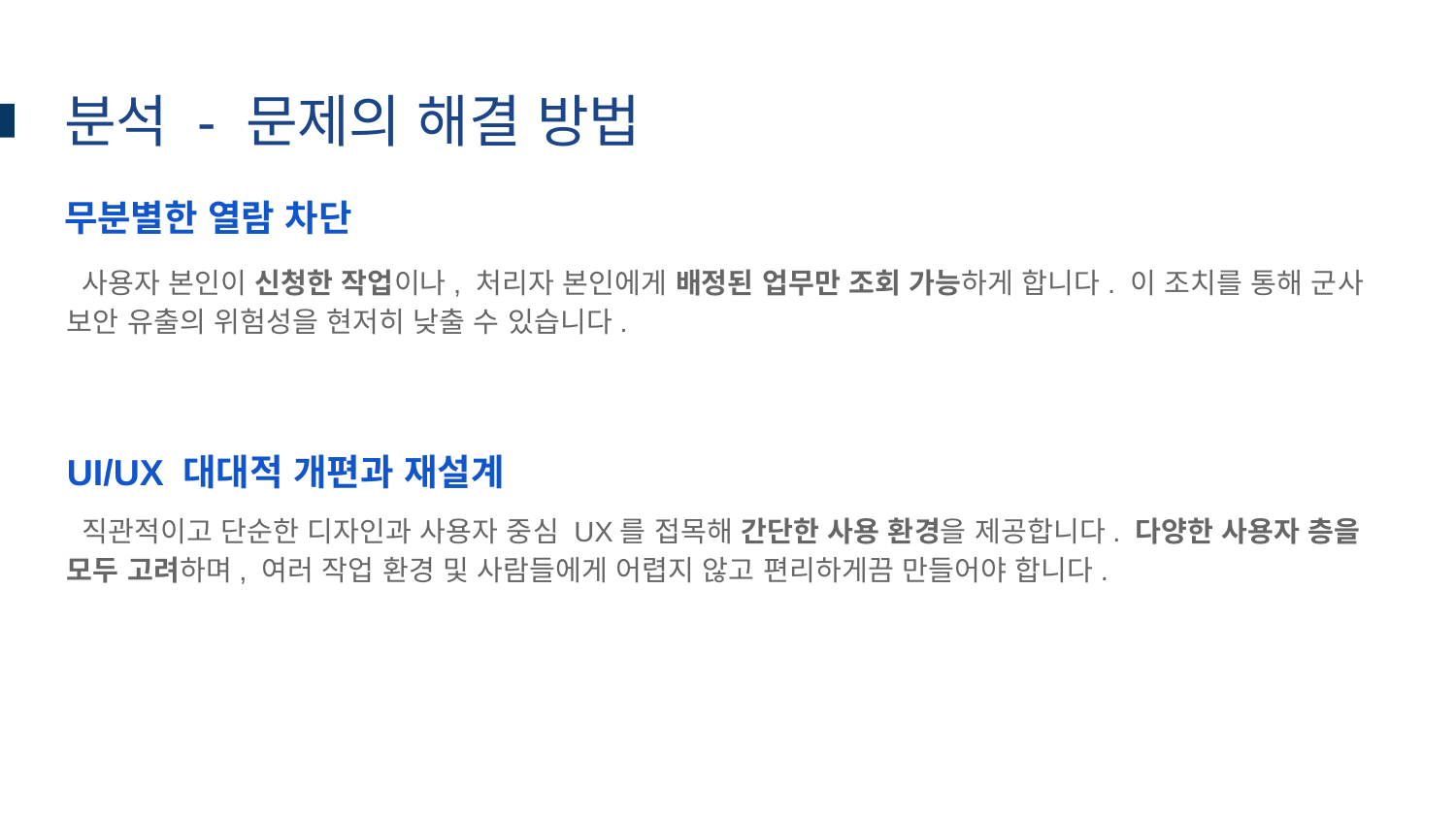

# 분석 - 문제의 해결 방법
무분별한 열람 차단
 사용자 본인이 신청한 작업이나, 처리자 본인에게 배정된 업무만 조회 가능하게 합니다. 이 조치를 통해 군사 보안 유출의 위험성을 현저히 낮출 수 있습니다.

UI/UX 대대적 개편과 재설계
 직관적이고 단순한 디자인과 사용자 중심 UX를 접목해 간단한 사용 환경을 제공합니다. 다양한 사용자 층을 모두 고려하며, 여러 작업 환경 및 사람들에게 어렵지 않고 편리하게끔 만들어야 합니다.